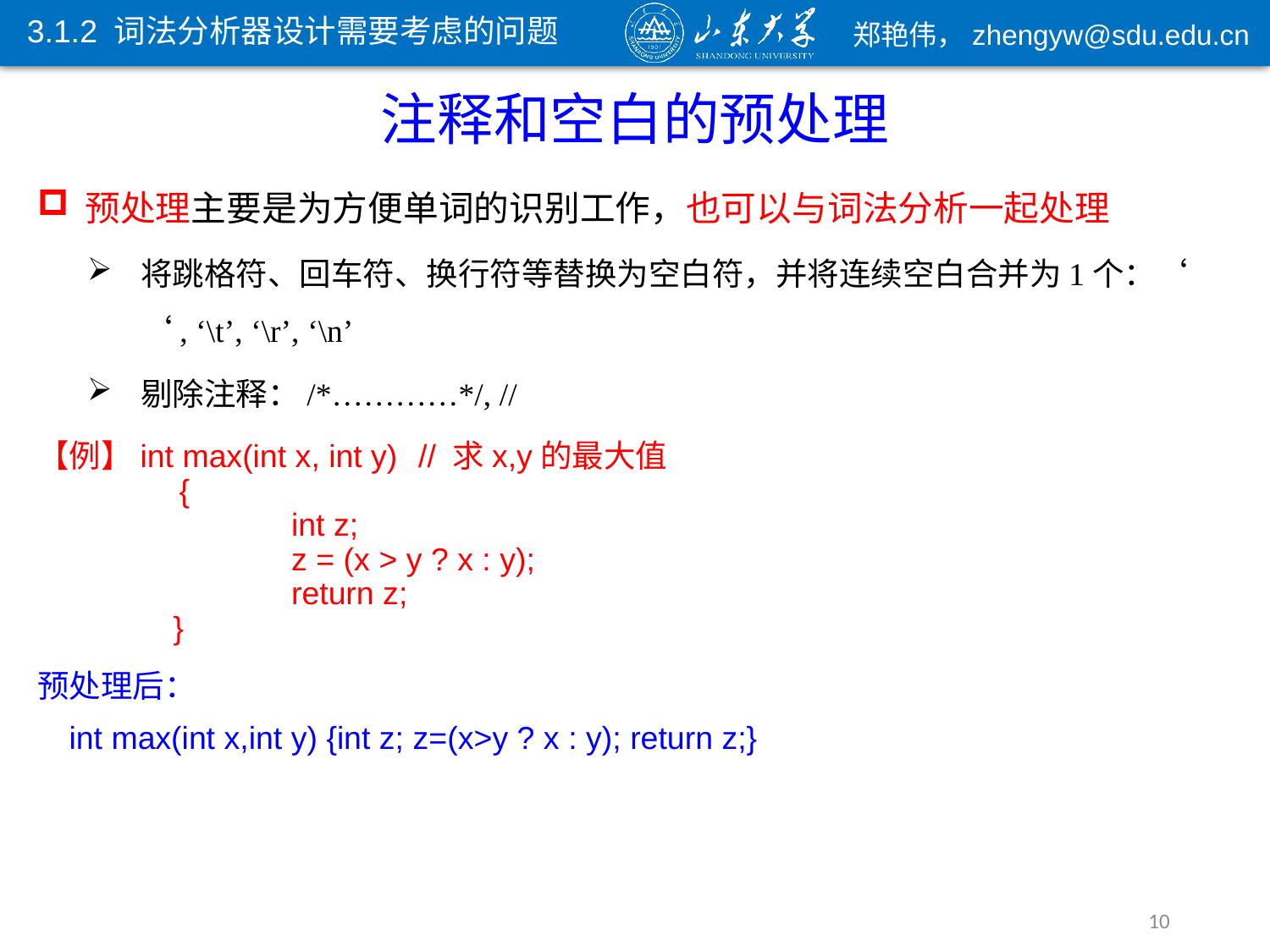

3.1.2 词法分析器设计需要考虑的问题
注释和空白的预处理
预处理主要是为方便单词的识别工作，也可以与词法分析一起处理
将跳格符、回车符、换行符等替换为空白符，并将连续空白合并为1个：‘  ‘, ‘\t’, ‘\r’, ‘\n’
剔除注释：/*…………*/, //
【例】int max(int x, int y)	// 求x,y的最大值
	 {
		int z;
		z = (x > y ? x : y);
		return z;
	 }
预处理后：
	int max(int x,int y) {int z; z=(x>y ? x : y); return z;}
10